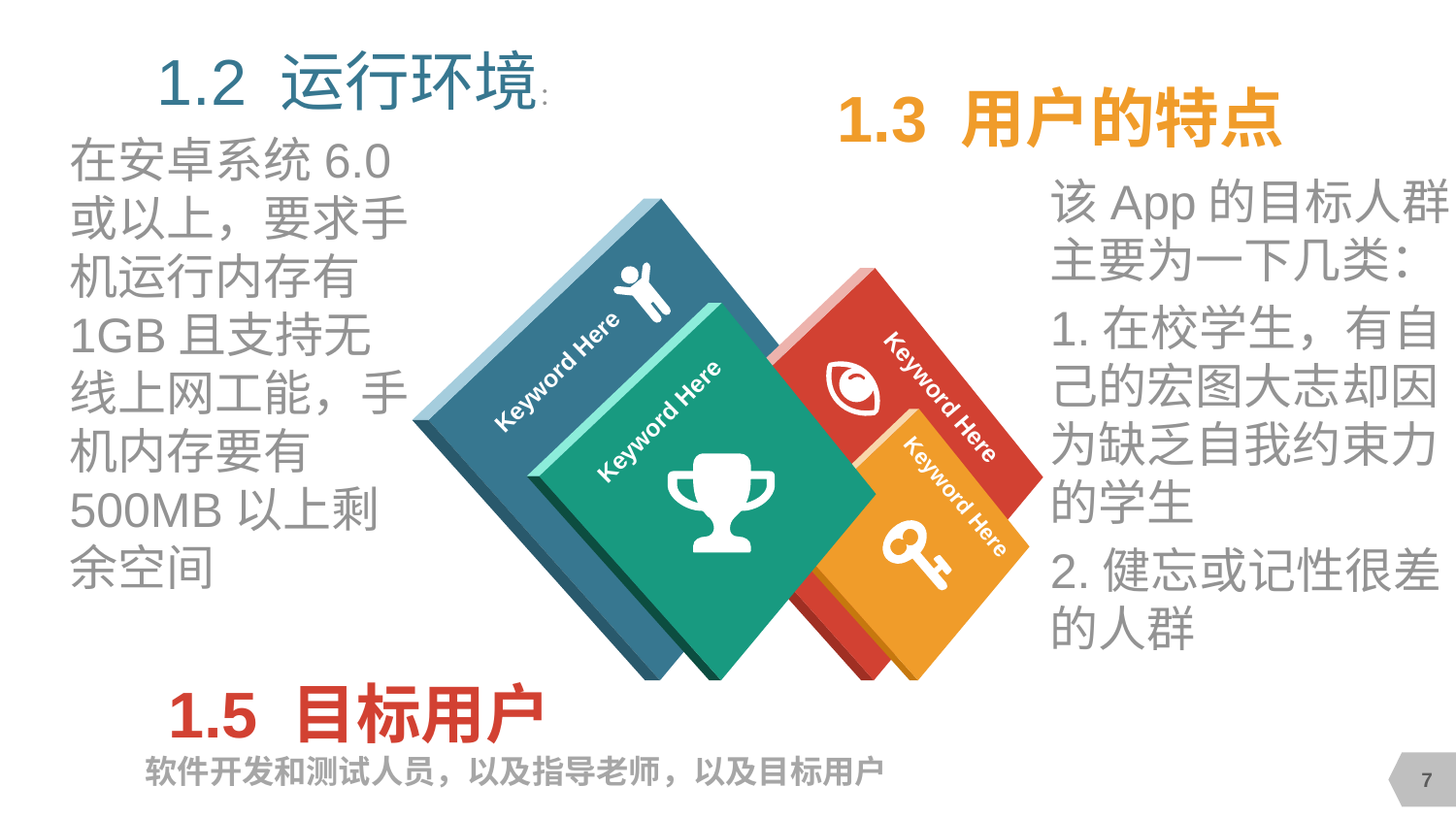

1.2 运行环境：
在安卓系统6.0或以上，要求手机运行内存有1GB且支持无线上网工能，手机内存要有500MB以上剩余空间
1.3 用户的特点
该App的目标人群主要为一下几类：
1.在校学生，有自己的宏图大志却因为缺乏自我约束力的学生
2.健忘或记性很差的人群

Keyword Here

Keyword Here
Keyword Here

Keyword Here

       1.5 目标用户
             软件开发和测试人员，以及指导老师，以及目标用户
7